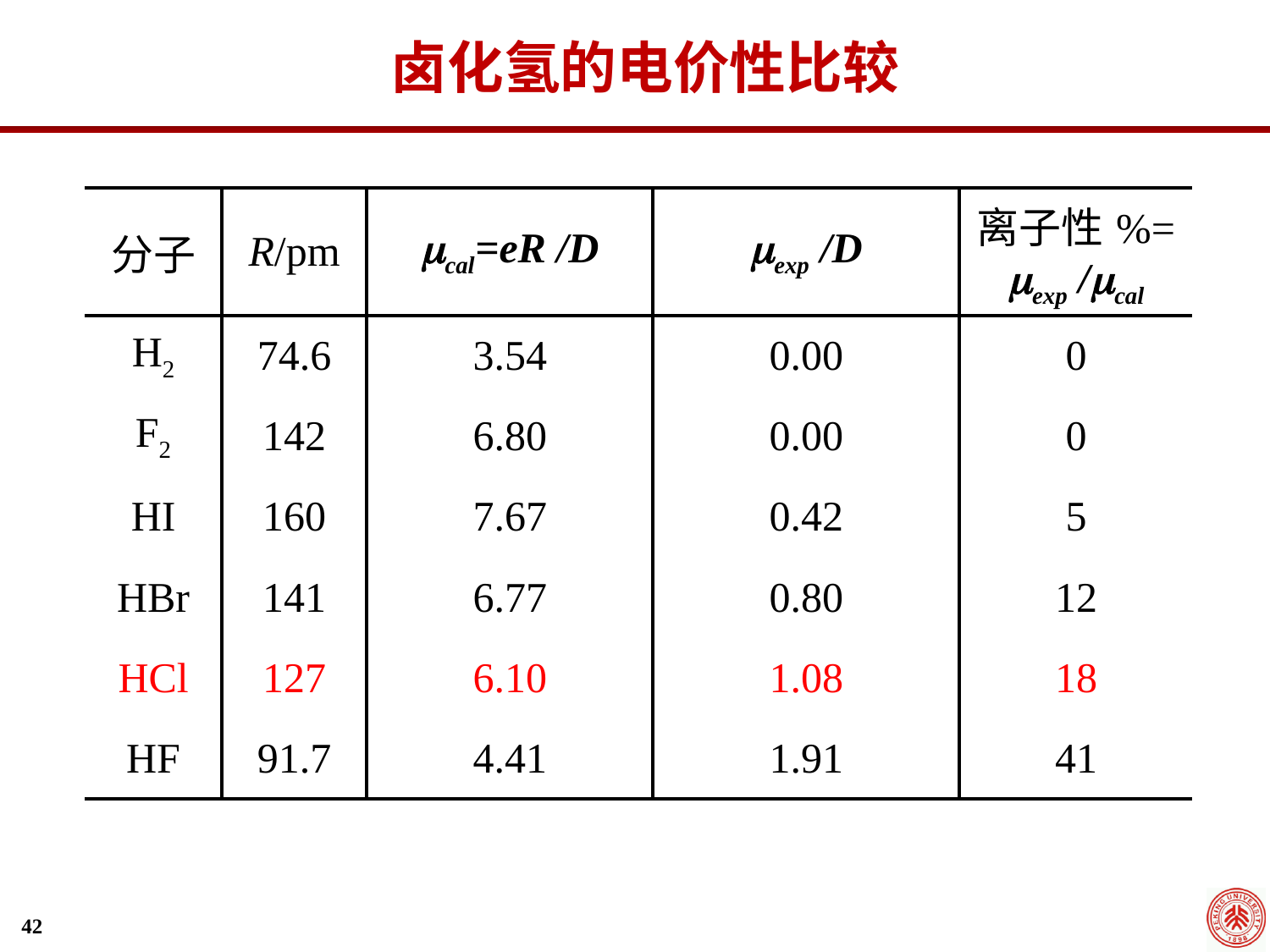

卤化氢的电价性比较

| 分子 | R/pm | μcal=eR /D | μexp /D | 离子性%= μexp /μcal |
| --- | --- | --- | --- | --- |
| H2 | 74.6 | 3.54 | 0.00 | 0 |
| F2 | 142 | 6.80 | 0.00 | 0 |
| HI | 160 | 7.67 | 0.42 | 5 |
| HBr | 141 | 6.77 | 0.80 | 12 |
| HCl | 127 | 6.10 | 1.08 | 18 |
| HF | 91.7 | 4.41 | 1.91 | 41 |
42